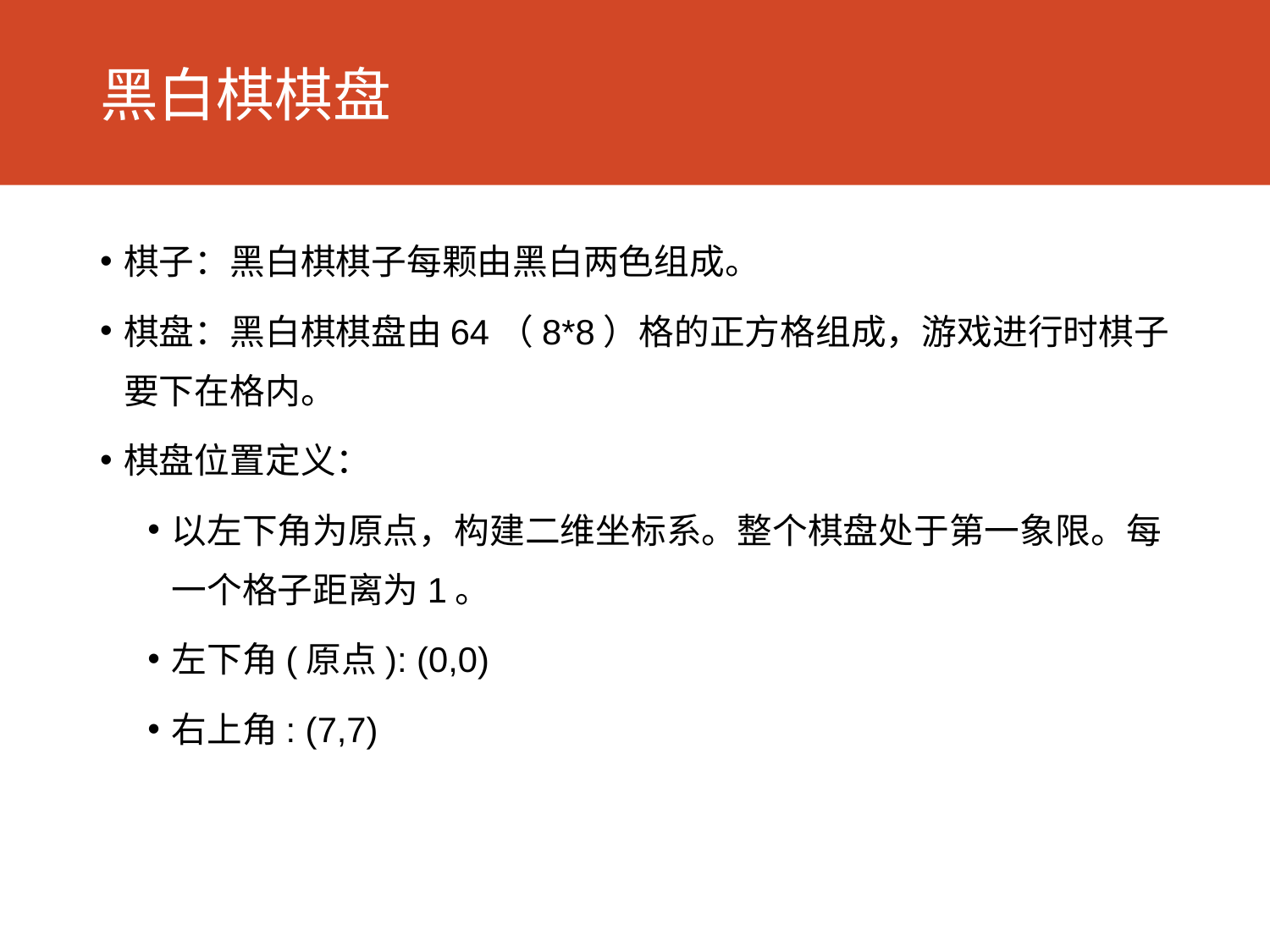

# 黑白棋棋盘
棋子：黑白棋棋子每颗由黑白两色组成。
棋盘：黑白棋棋盘由64（8*8）格的正方格组成，游戏进行时棋子要下在格内。
棋盘位置定义：
以左下角为原点，构建二维坐标系。整个棋盘处于第一象限。每一个格子距离为1。
左下角(原点): (0,0)
右上角: (7,7)